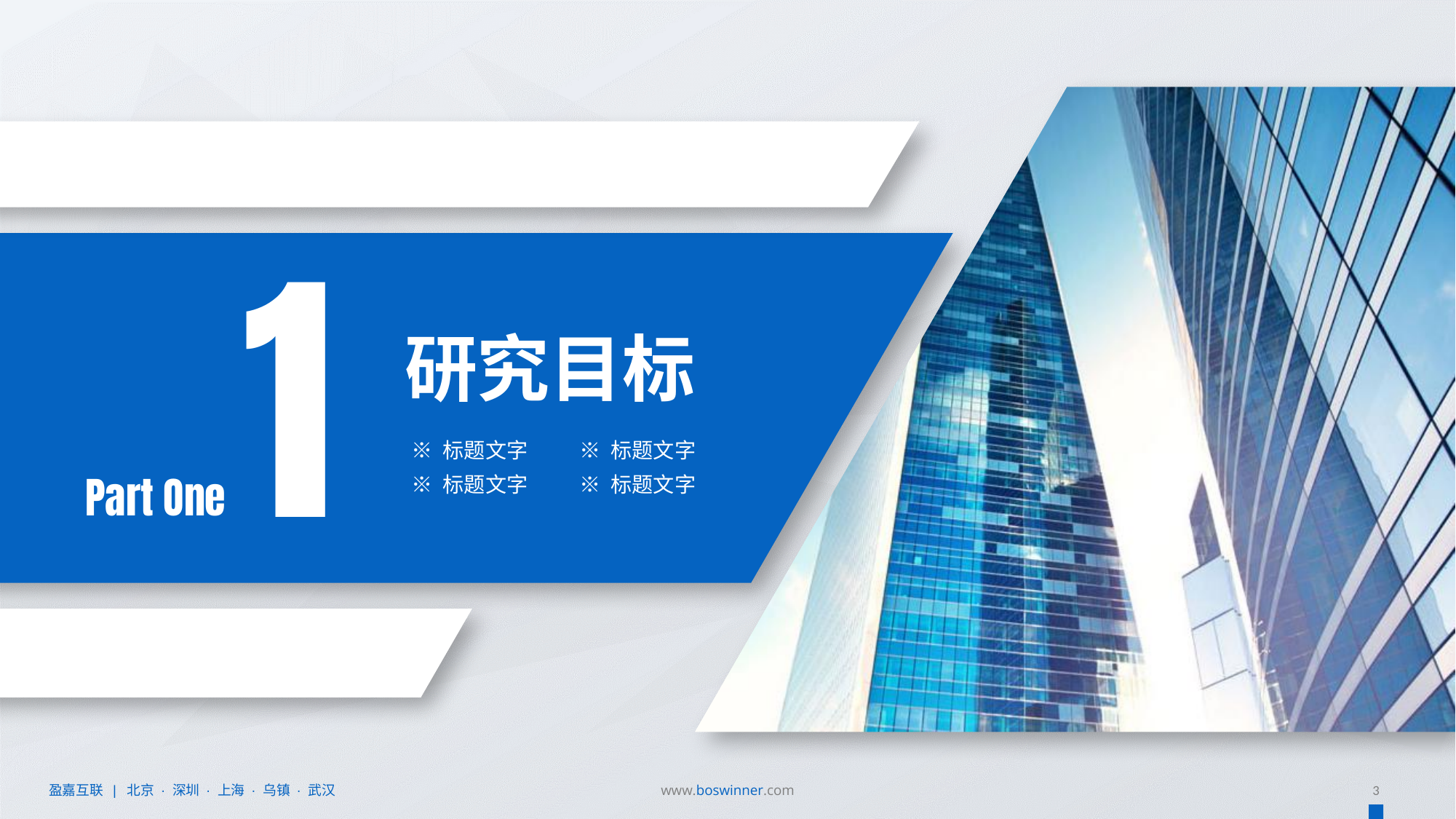

1
研究目标
※ 标题文字
※ 标题文字
※ 标题文字
※ 标题文字
Part One